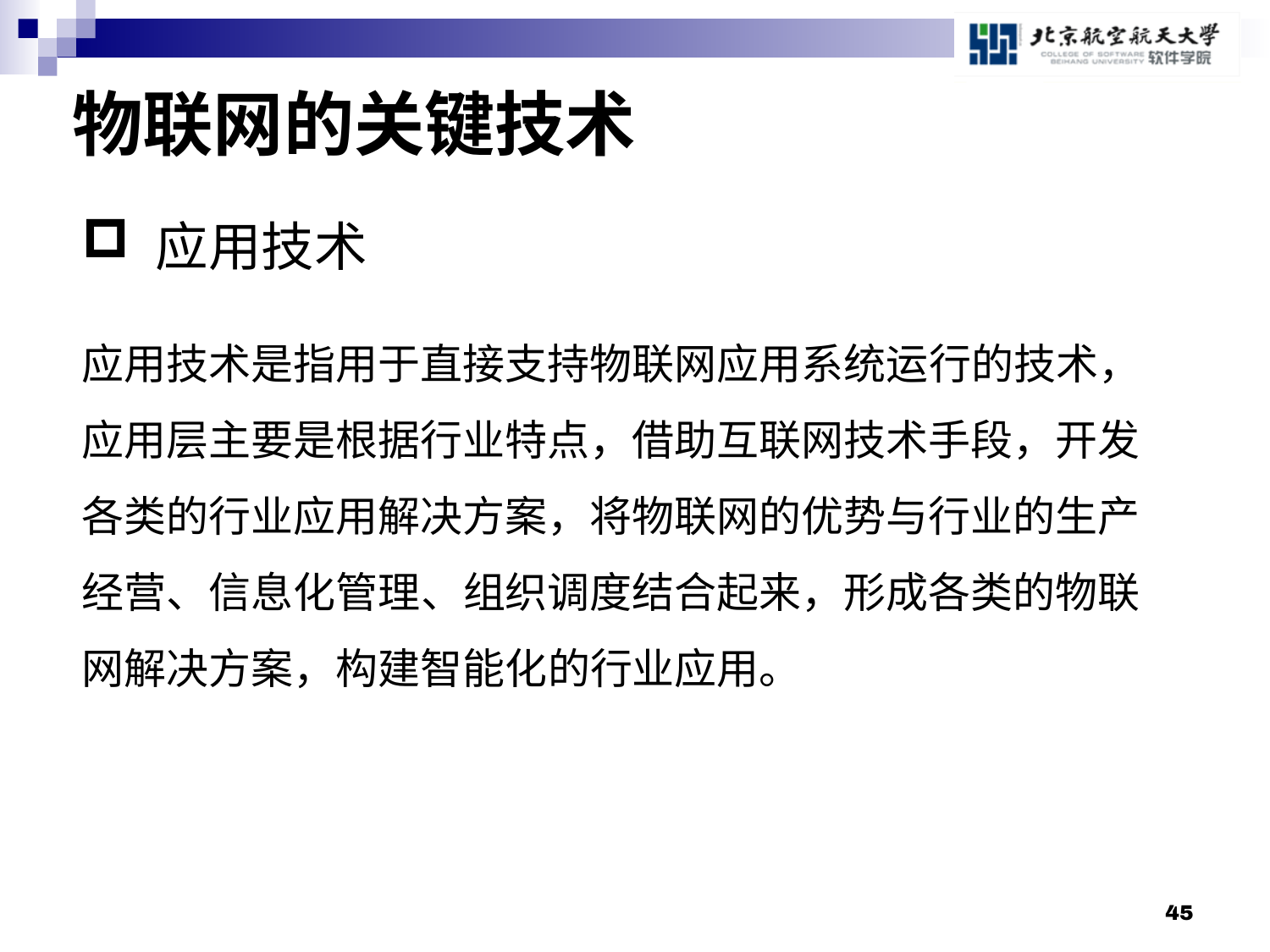

# 物联网的关键技术
 应用技术
应用技术是指用于直接支持物联网应用系统运行的技术，应用层主要是根据行业特点，借助互联网技术手段，开发各类的行业应用解决方案，将物联网的优势与行业的生产经营、信息化管理、组织调度结合起来，形成各类的物联网解决方案，构建智能化的行业应用。
45